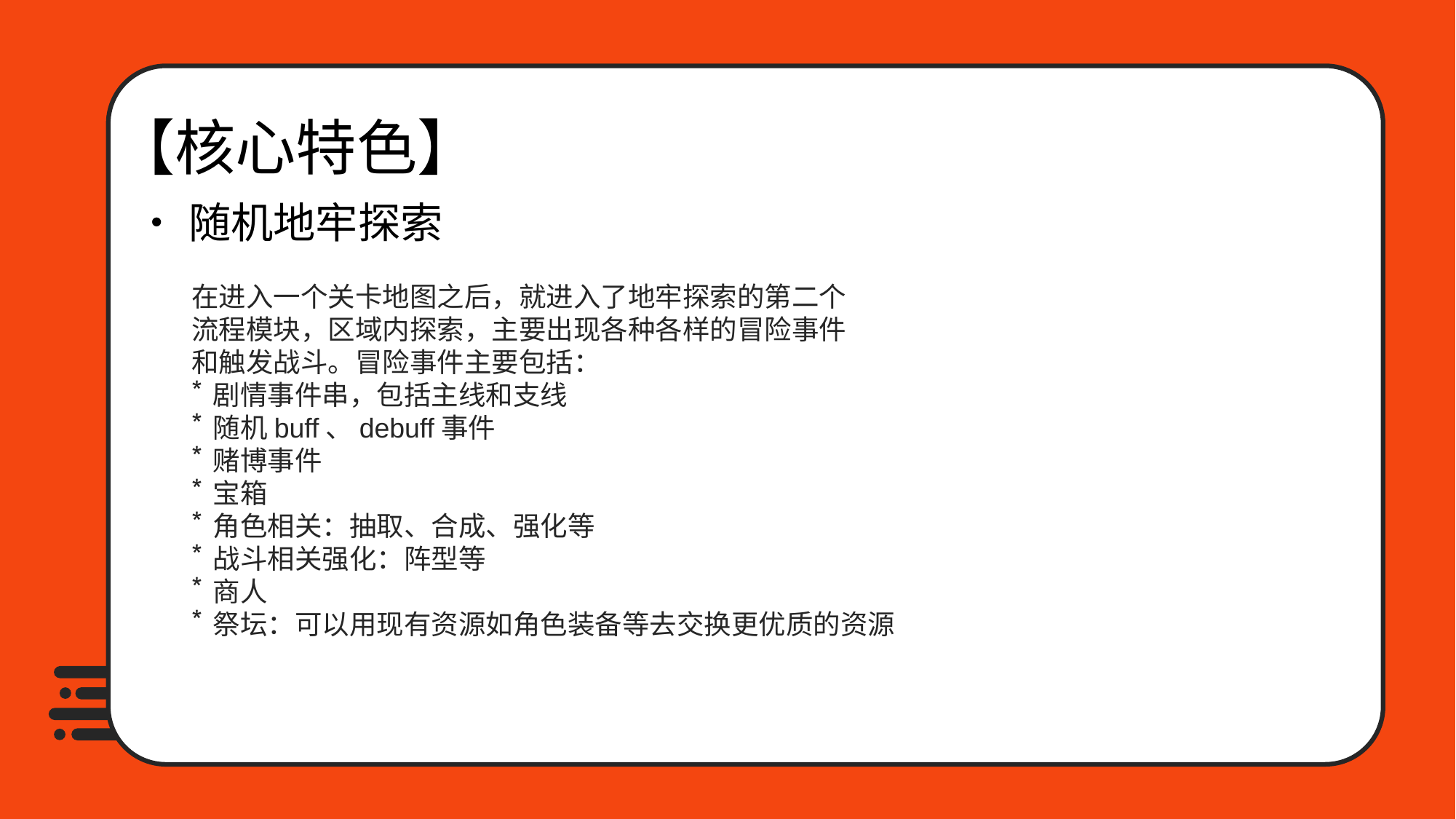

【核心特色】
•随机地牢探索
在进入一个关卡地图之后，就进入了地牢探索的第二个
流程模块，区域内探索，主要出现各种各样的冒险事件
和触发战斗。冒险事件主要包括：
剧情事件串，包括主线和支线
随机buff、debuff事件
赌博事件
宝箱
角色相关：抽取、合成、强化等
战斗相关强化：阵型等
商人
祭坛：可以用现有资源如角色装备等去交换更优质的资源